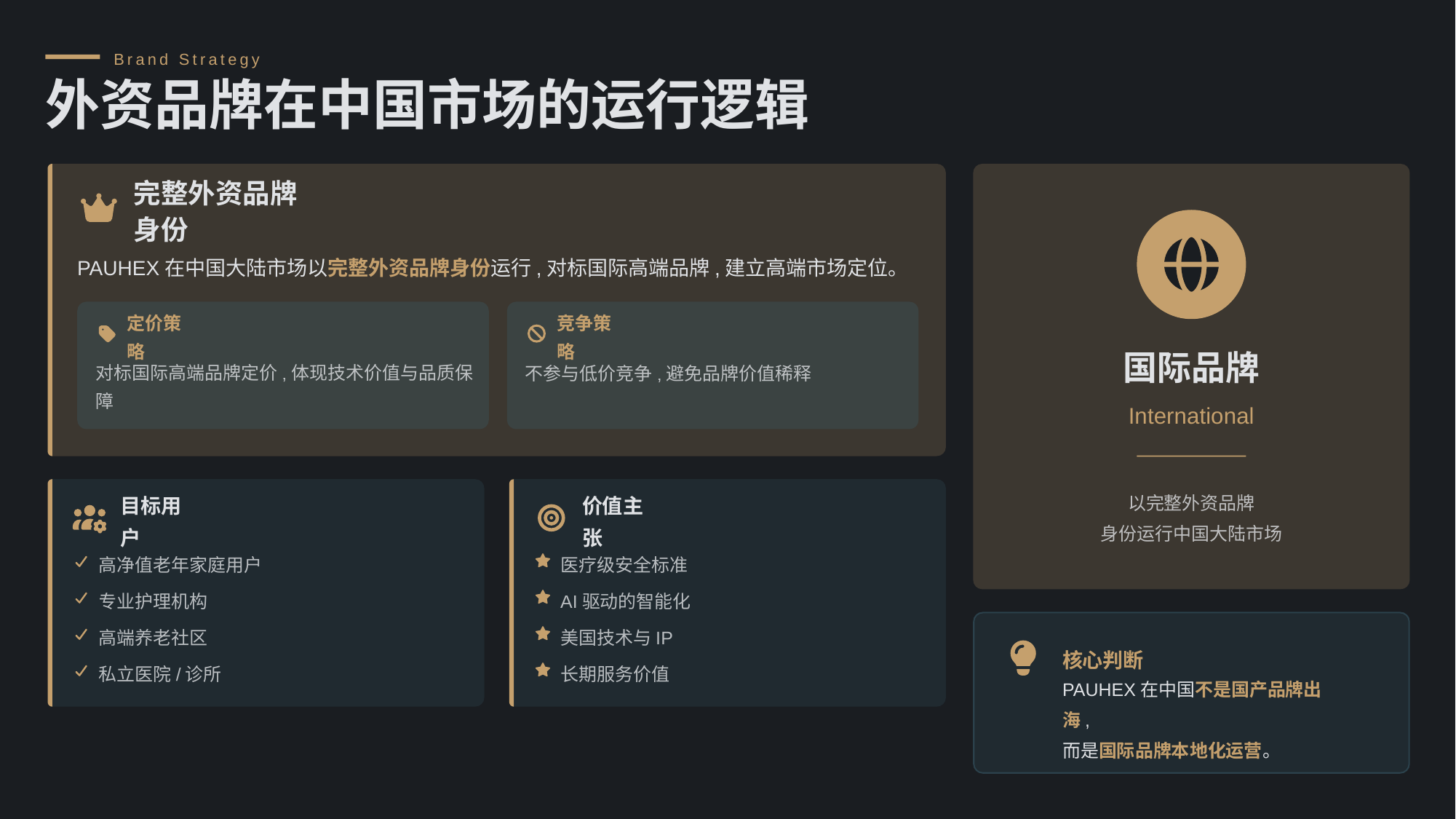

Brand Strategy

外资品牌在中国市场的运行逻辑

完整外资品牌身份

PAUHEX在中国大陆市场以完整外资品牌身份运行,对标国际高端品牌,建立高端市场定位。

定价策略
竞争策略

国际品牌
对标国际高端品牌定价,体现技术价值与品质保障
不参与低价竞争,避免品牌价值稀释
International

以完整外资品牌
身份运行中国大陆市场
目标用户
价值主张

高净值老年家庭用户
医疗级安全标准

专业护理机构
AI驱动的智能化

高端养老社区
美国技术与IP

核心判断
私立医院/诊所
长期服务价值

PAUHEX在中国不是国产品牌出海,
而是国际品牌本地化运营。